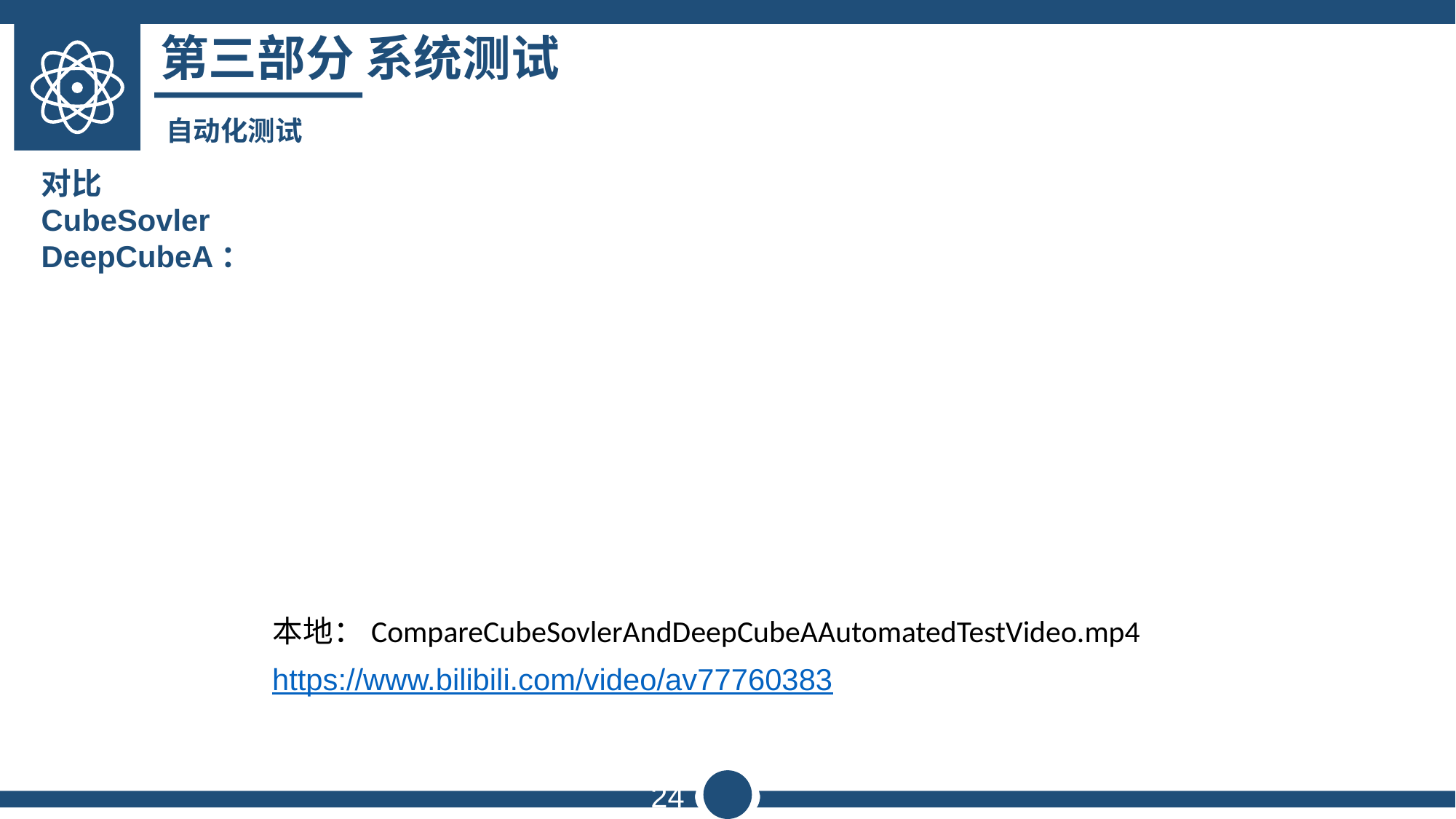

第三部分 系统测试

自动化测试
对比
CubeSovler
DeepCubeA：
本地：CompareCubeSovlerAndDeepCubeAAutomatedTestVideo.mp4
https://www.bilibili.com/video/av77760383

24